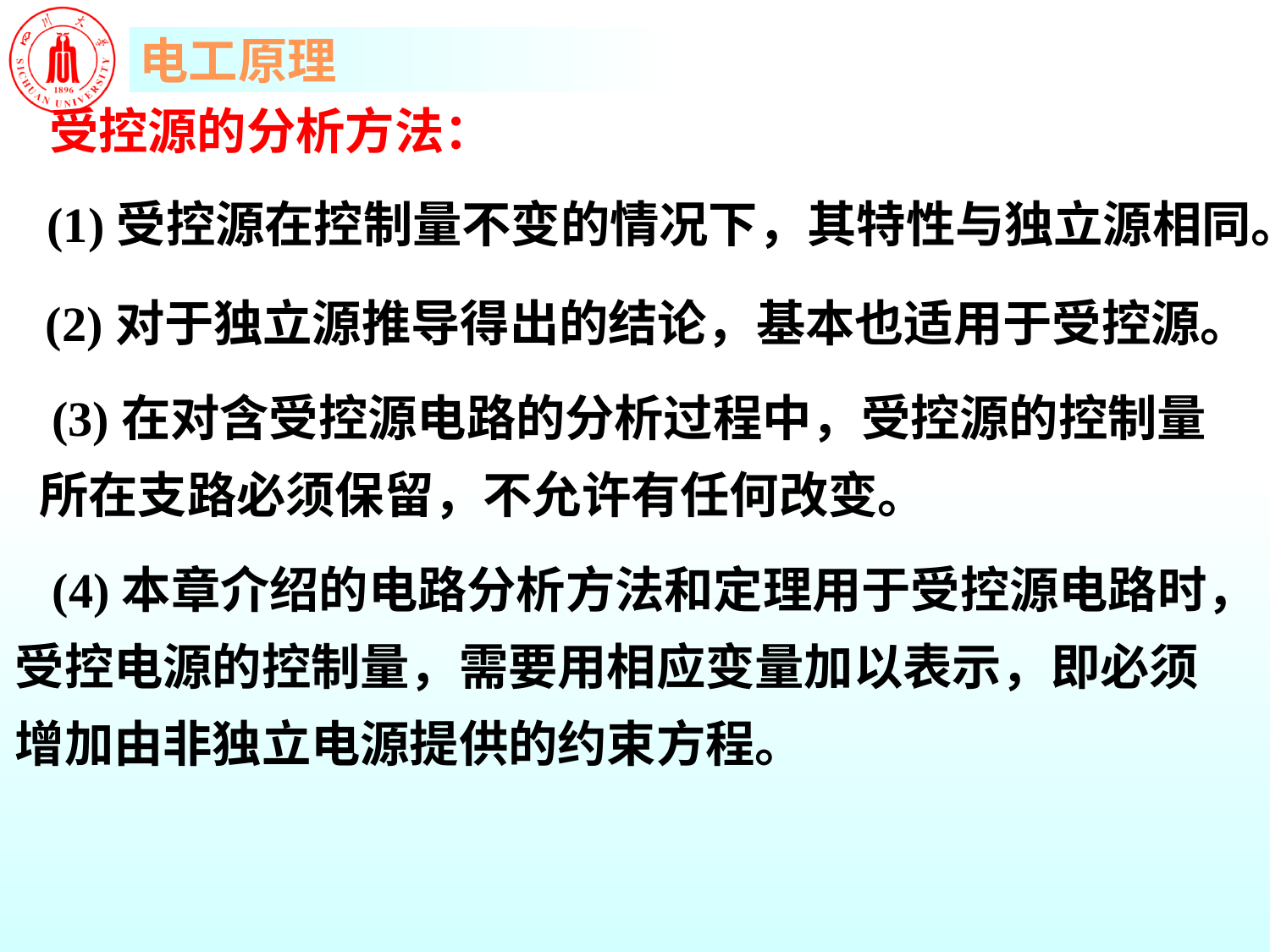

受控源的分析方法：
 (1)受控源在控制量不变的情况下，其特性与独立源相同。
 (2)对于独立源推导得出的结论，基本也适用于受控源。
 (3)在对含受控源电路的分析过程中，受控源的控制量所在支路必须保留，不允许有任何改变。
(4)本章介绍的电路分析方法和定理用于受控源电路时，受控电源的控制量，需要用相应变量加以表示，即必须增加由非独立电源提供的约束方程。

76